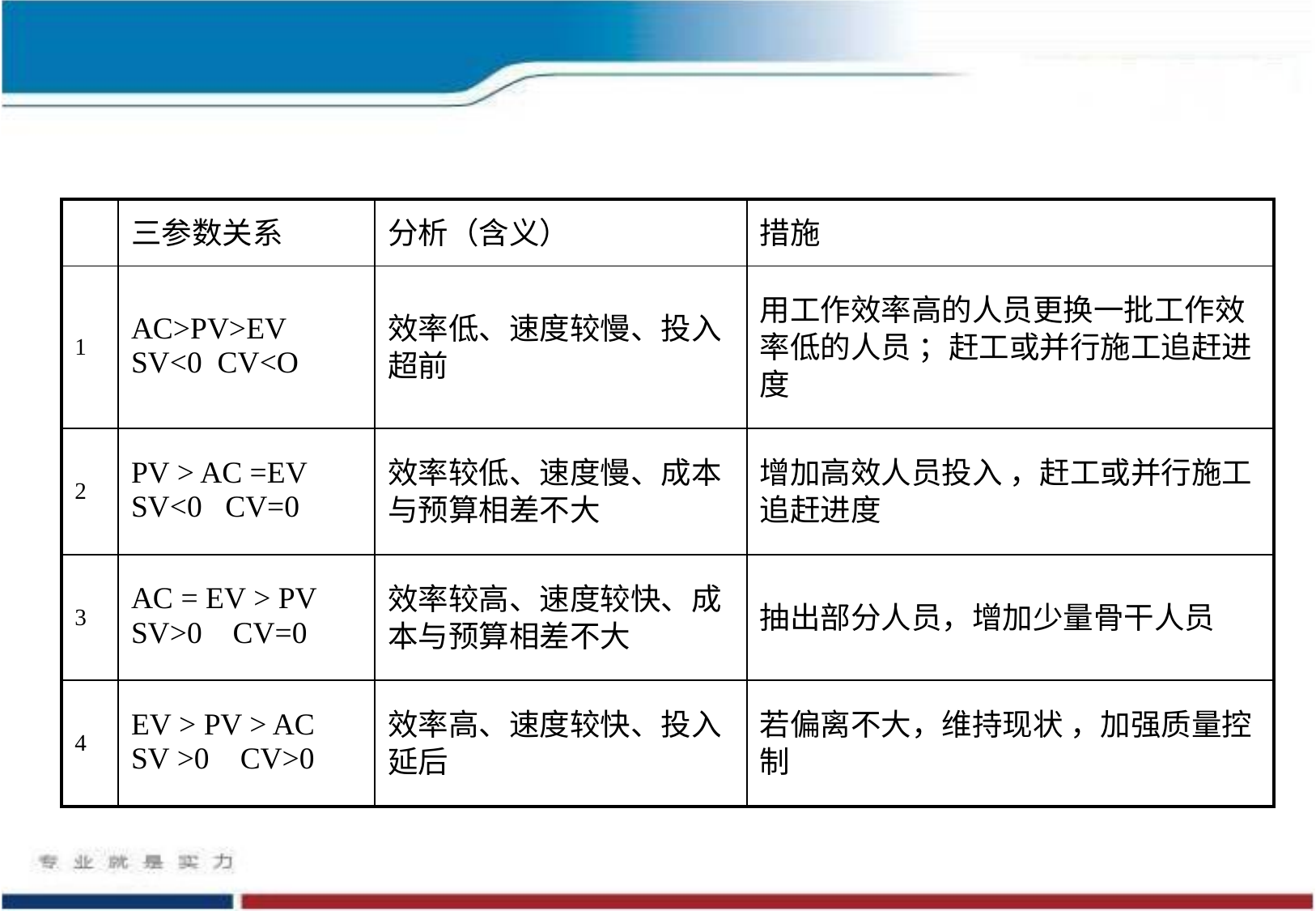

|  | 三参数关系 | 分析（含义） | 措施 |
| --- | --- | --- | --- |
| 1 | AC>PV>EV SV<0 CV<O | 效率低、速度较慢、投入超前 | 用工作效率高的人员更换一批工作效率低的人员 ；赶工或并行施工追赶进度 |
| 2 | PV > AC =EV SV<0 CV=0 | 效率较低、速度慢、成本与预算相差不大 | 增加高效人员投入 ，赶工或并行施工追赶进度 |
| 3 | AC = EV > PV SV>0 CV=0 | 效率较高、速度较快、成本与预算相差不大 | 抽出部分人员，增加少量骨干人员 |
| 4 | EV > PV > AC SV >0 CV>0 | 效率高、速度较快、投入延后 | 若偏离不大，维持现状 ，加强质量控制 |